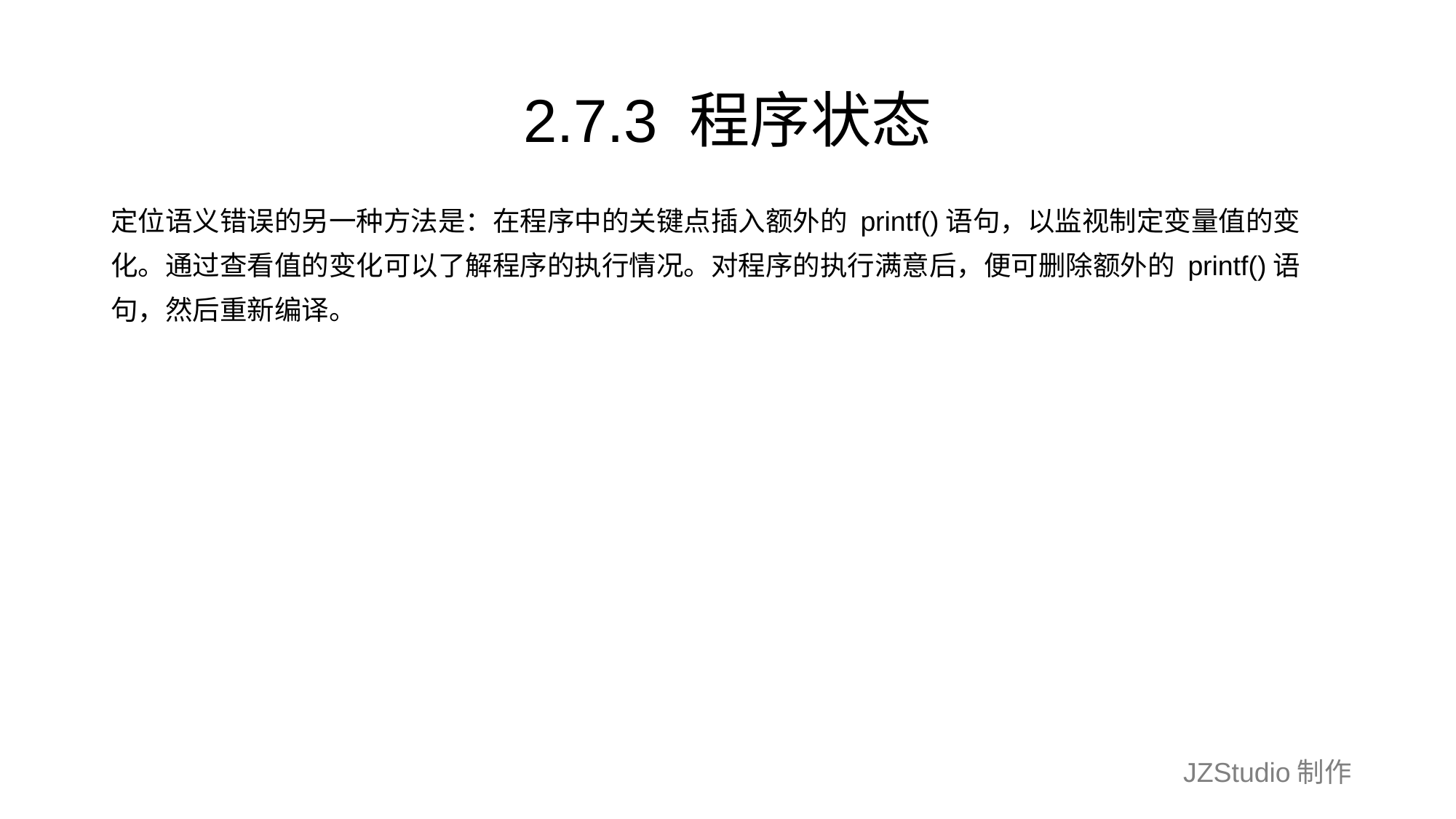

# 2.7.3 程序状态
定位语义错误的另一种方法是：在程序中的关键点插入额外的 printf()语句，以监视制定变量值的变
化。通过查看值的变化可以了解程序的执行情况。对程序的执行满意后，便可删除额外的 printf()语
句，然后重新编译。